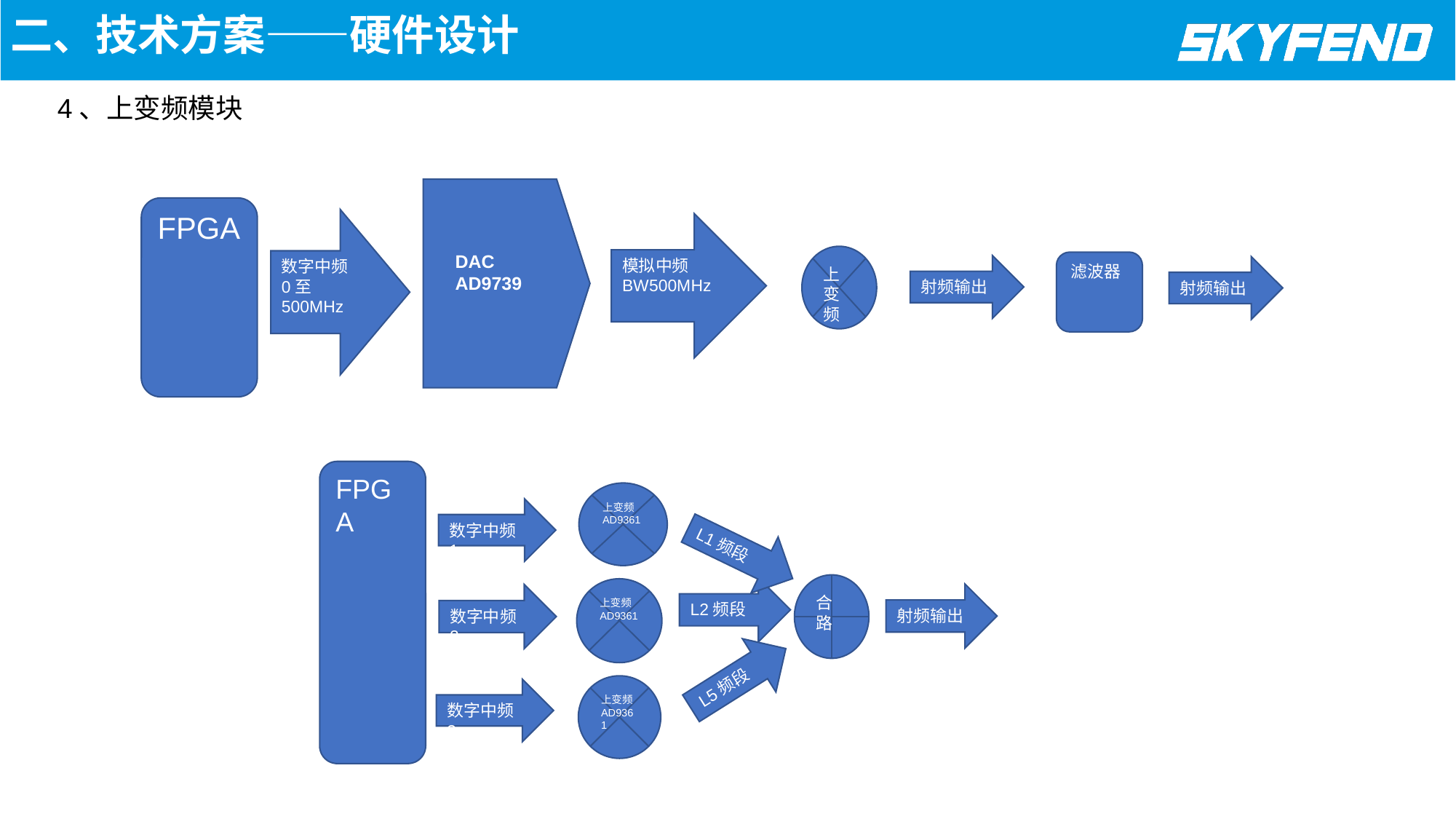

二、技术方案——硬件设计
4、上变频模块

DAC
AD9739
FPGA
数字中频
0至500MHz
模拟中频
BW500MHz
上变频
滤波器
射频输出
射频输出
FPGA
上变频
AD9361
数字中频1
L1频段
合路
L2频段
上变频
AD9361
射频输出
数字中频2
L5频段
上变频
AD9361
数字中频3